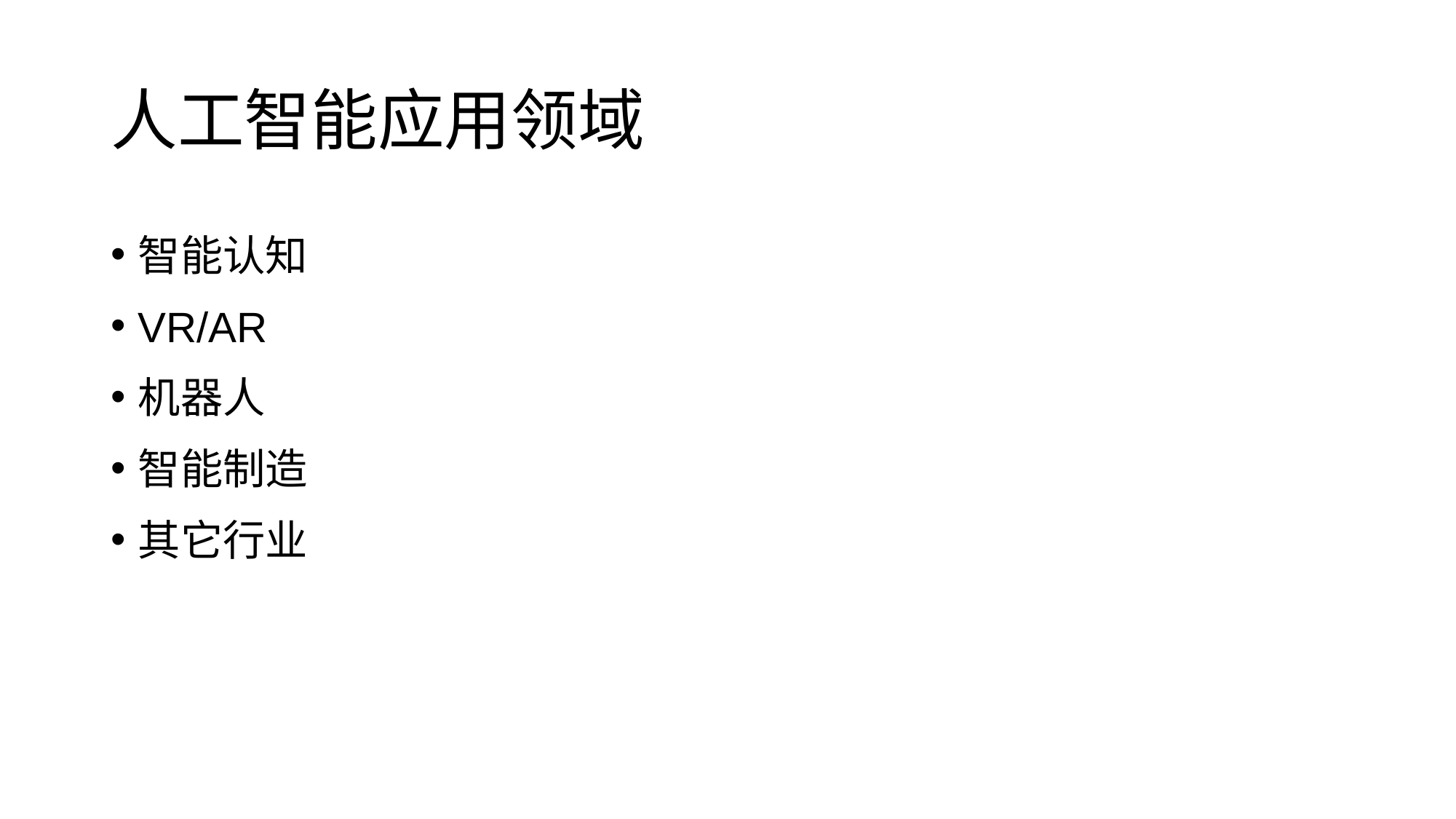

# 人工智能应用领域
智能认知
VR/AR
机器人
智能制造
其它行业